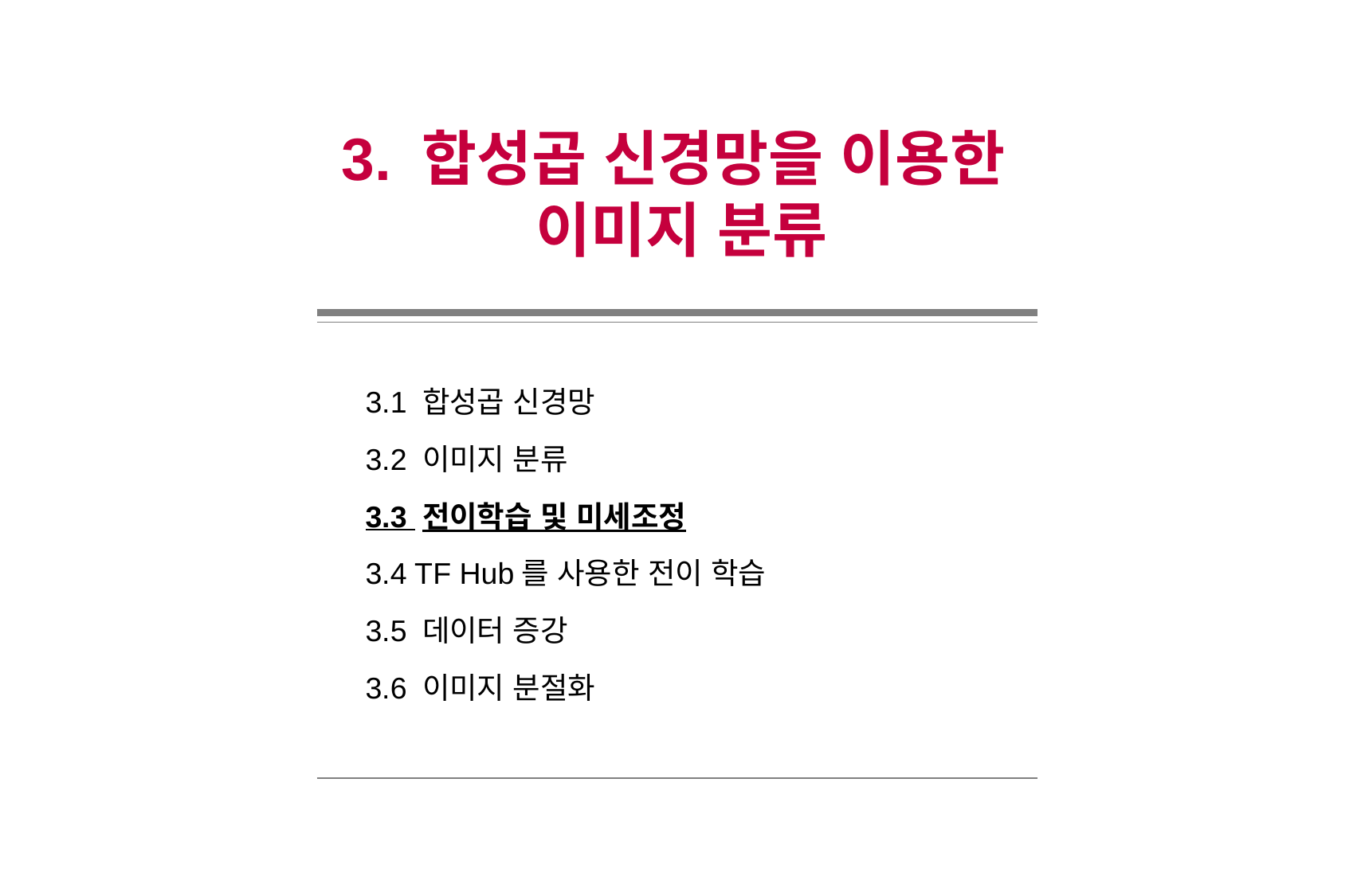

3. 합성곱 신경망을 이용한
이미지 분류
3.1 합성곱 신경망
3.2 이미지 분류
3.3 전이학습 및 미세조정
3.4 TF Hub를 사용한 전이 학습
3.5 데이터 증강
3.6 이미지 분절화